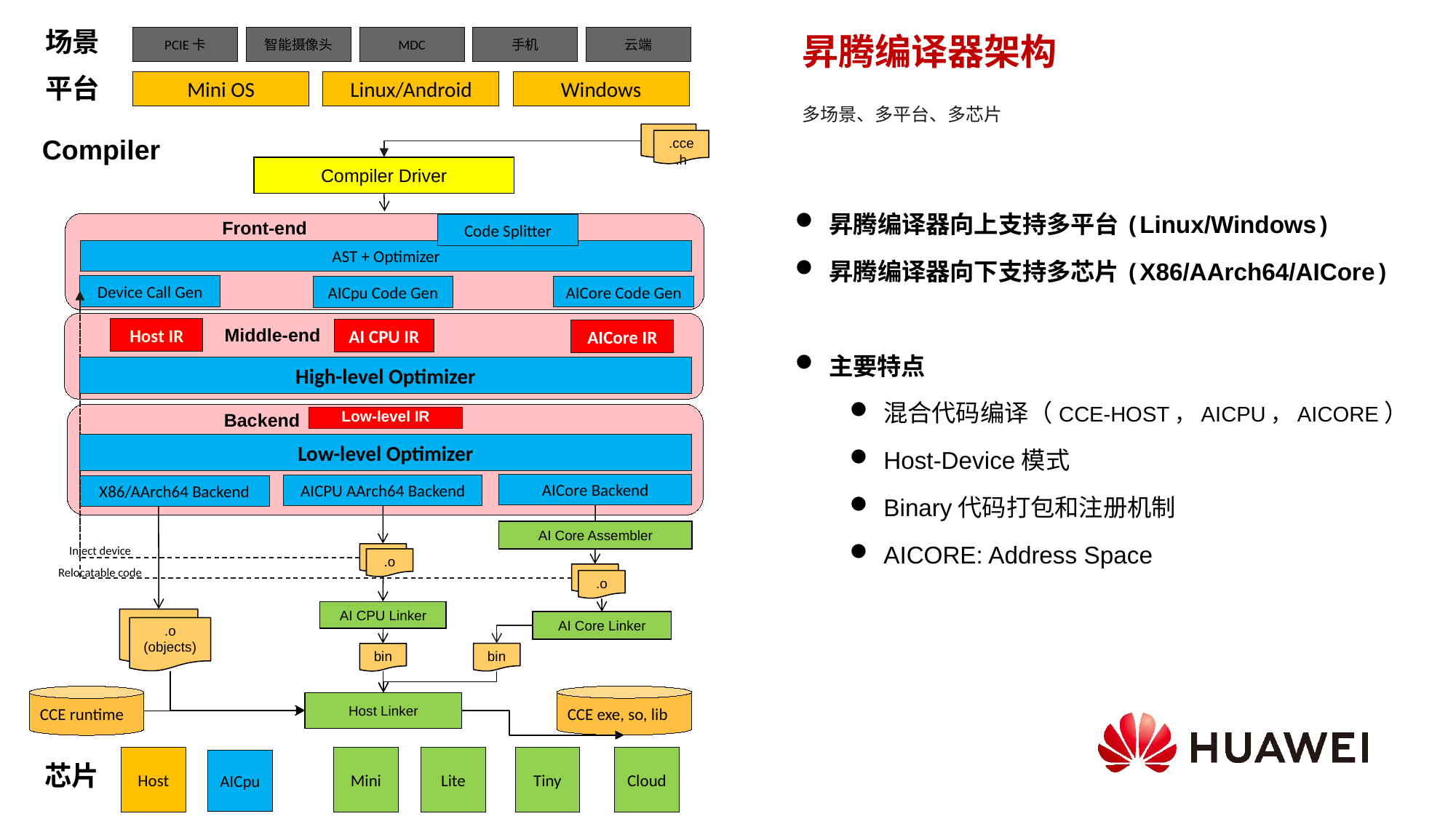

场景
平台
# 昇腾编译器架构 多场景、多平台、多芯片
PCIE卡
智能摄像头
MDC
手机
云端
Mini OS
Linux/Android
Windows
.cce
.h
Compiler
.cce
.h
Compiler Driver
昇腾编译器向上支持多平台(Linux/Windows)
昇腾编译器向下支持多芯片(X86/AArch64/AICore)

主要特点
混合代码编译（CCE-HOST，AICPU，AICORE）
Host-Device模式
Binary代码打包和注册机制
AICORE: Address Space
Front-end

Code Splitter
AST + Optimizer
Device Call Gen
AICore Code Gen
AICpu Code Gen

Host IR
Middle-end
AI CPU IR
AICore IR
High-level Optimizer
Backend

Low-level IR
Low-level Optimizer
AICore Backend
AICPU AArch64 Backend
X86/AArch64 Backend
AI Core Assembler
Inject device
Relocatable code

.o
.o
.o
AI CPU Linker
.o
(objects)
AI Core Linker
.o
(objects)
bin
bin
CCE exe, so, lib
CCE runtime
Host Linker
芯片
Mini
Lite
Tiny
Cloud
Host
AICpu